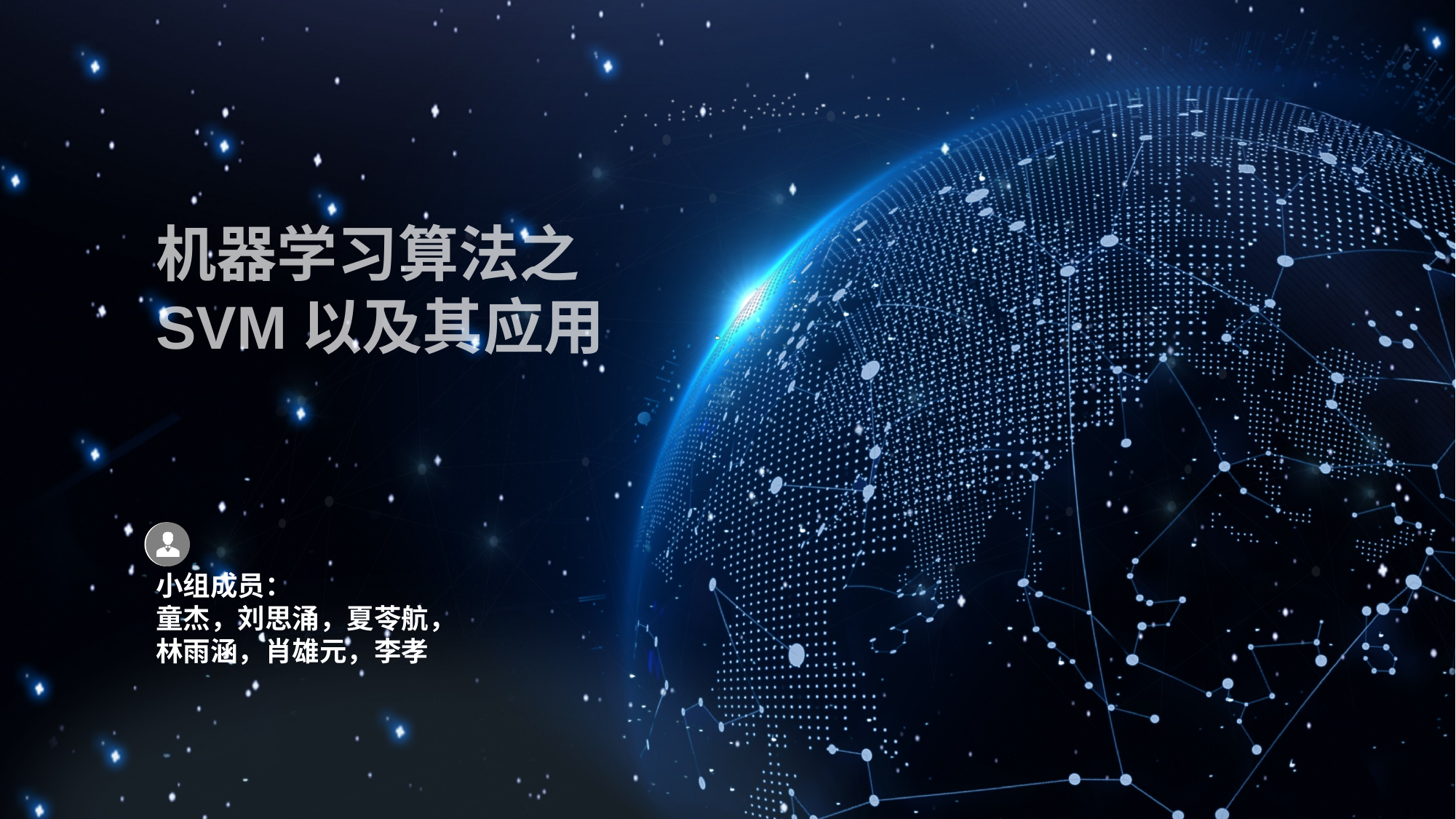

机器学习算法之SVM以及其应用

小组成员：
童杰，刘思涌，夏苓航，林雨涵，肖雄元，李孝